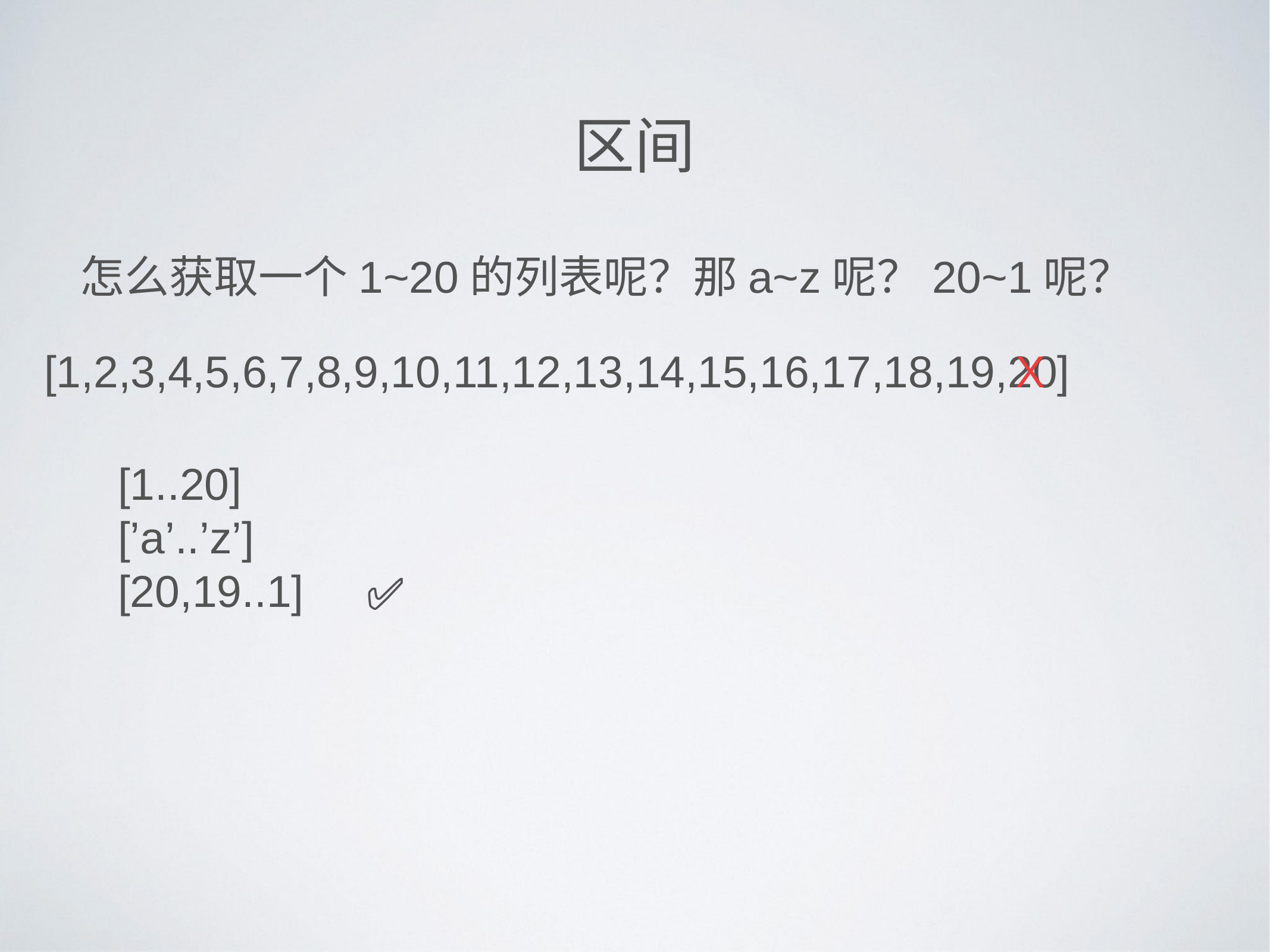

区间
怎么获取一个1~20的列表呢？那a~z呢？20~1呢？
[1,2,3,4,5,6,7,8,9,10,11,12,13,14,15,16,17,18,19,20]
X
[1..20]
[’a’..’z’]
[20,19..1]
✅